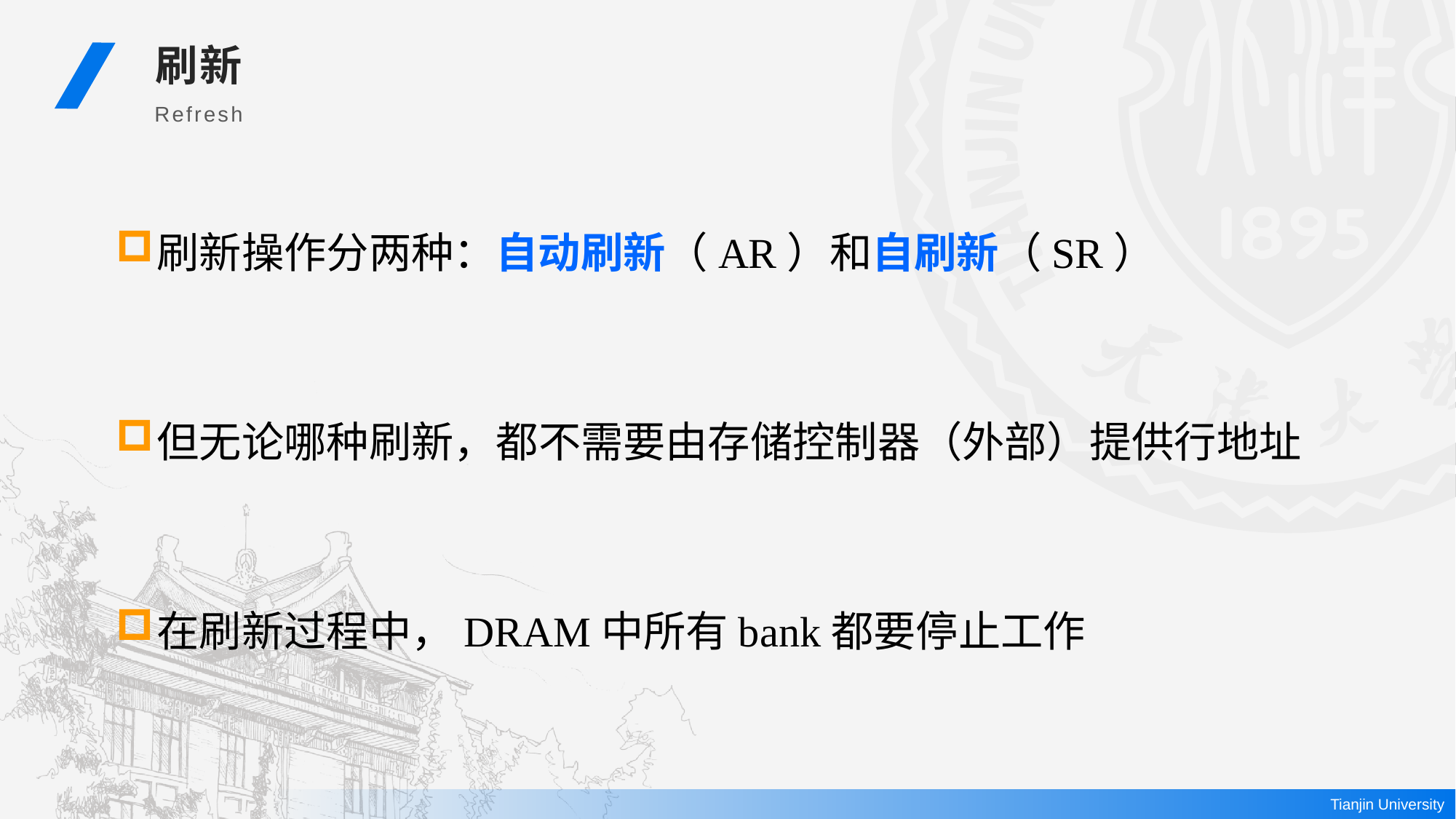

刷新
Refresh
刷新操作分两种：自动刷新（AR）和自刷新（SR）

但无论哪种刷新，都不需要由存储控制器（外部）提供行地址

在刷新过程中，DRAM中所有bank都要停止工作